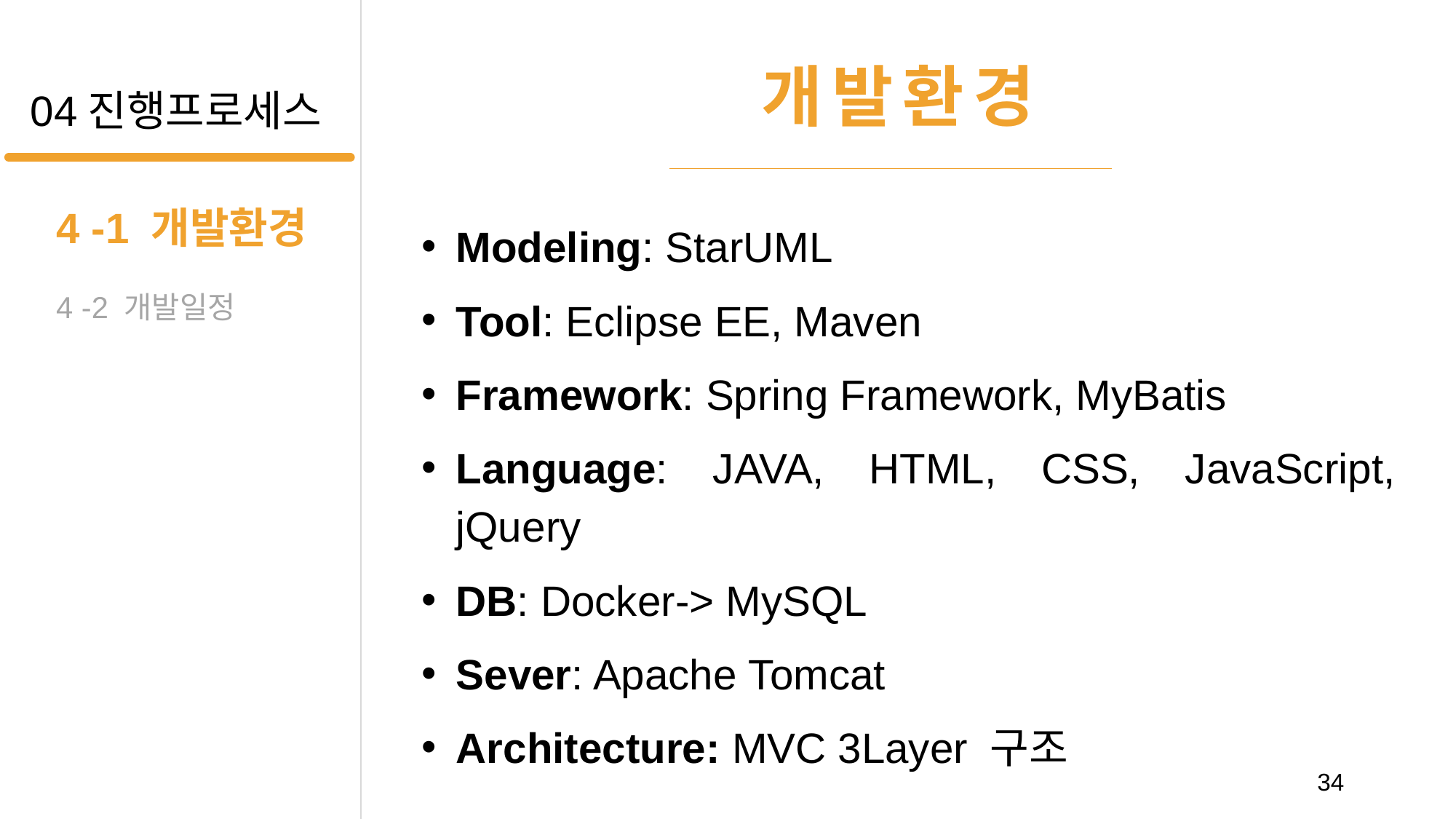

개발환경
04진행프로세스
4 -1 개발환경

4 -2 개발일정
Modeling: StarUML
Tool: Eclipse EE, Maven
Framework: Spring Framework, MyBatis
Language: JAVA, HTML, CSS, JavaScript, jQuery
DB: Docker-> MySQL
Sever: Apache Tomcat
Architecture: MVC 3Layer 구조

34